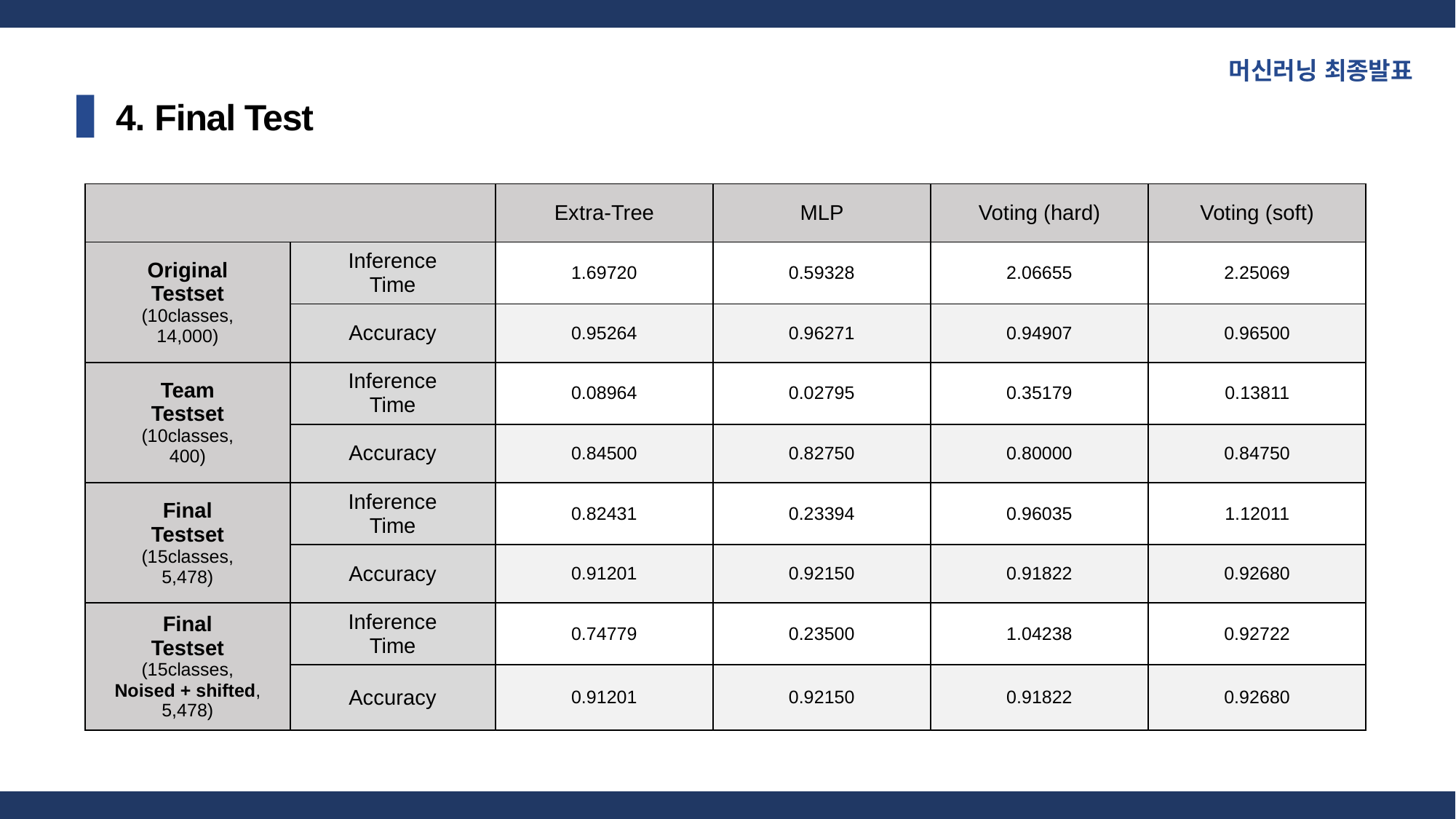

머신러닝 최종발표
4. Final Test

|  |  | Extra-Tree | MLP | Voting (hard) | Voting (soft) |
| --- | --- | --- | --- | --- | --- |
| Original Testset (10classes, 14,000) | Inference Time | 1.69720 | 0.59328 | 2.06655 | 2.25069 |
|  | Accuracy | 0.95264 | 0.96271 | 0.94907 | 0.96500 |
| Team Testset (10classes, 400) | Inference Time | 0.08964 | 0.02795 | 0.35179 | 0.13811 |
|  | Accuracy | 0.84500 | 0.82750 | 0.80000 | 0.84750 |
| Final Testset (15classes, 5,478) | Inference Time | 0.82431 | 0.23394 | 0.96035 | 1.12011 |
|  | Accuracy | 0.91201 | 0.92150 | 0.91822 | 0.92680 |
| Final Testset (15classes, Noised + shifted, 5,478) | Inference Time | 0.74779 | 0.23500 | 1.04238 | 0.92722 |
|  | Accuracy | 0.91201 | 0.92150 | 0.91822 | 0.92680 |